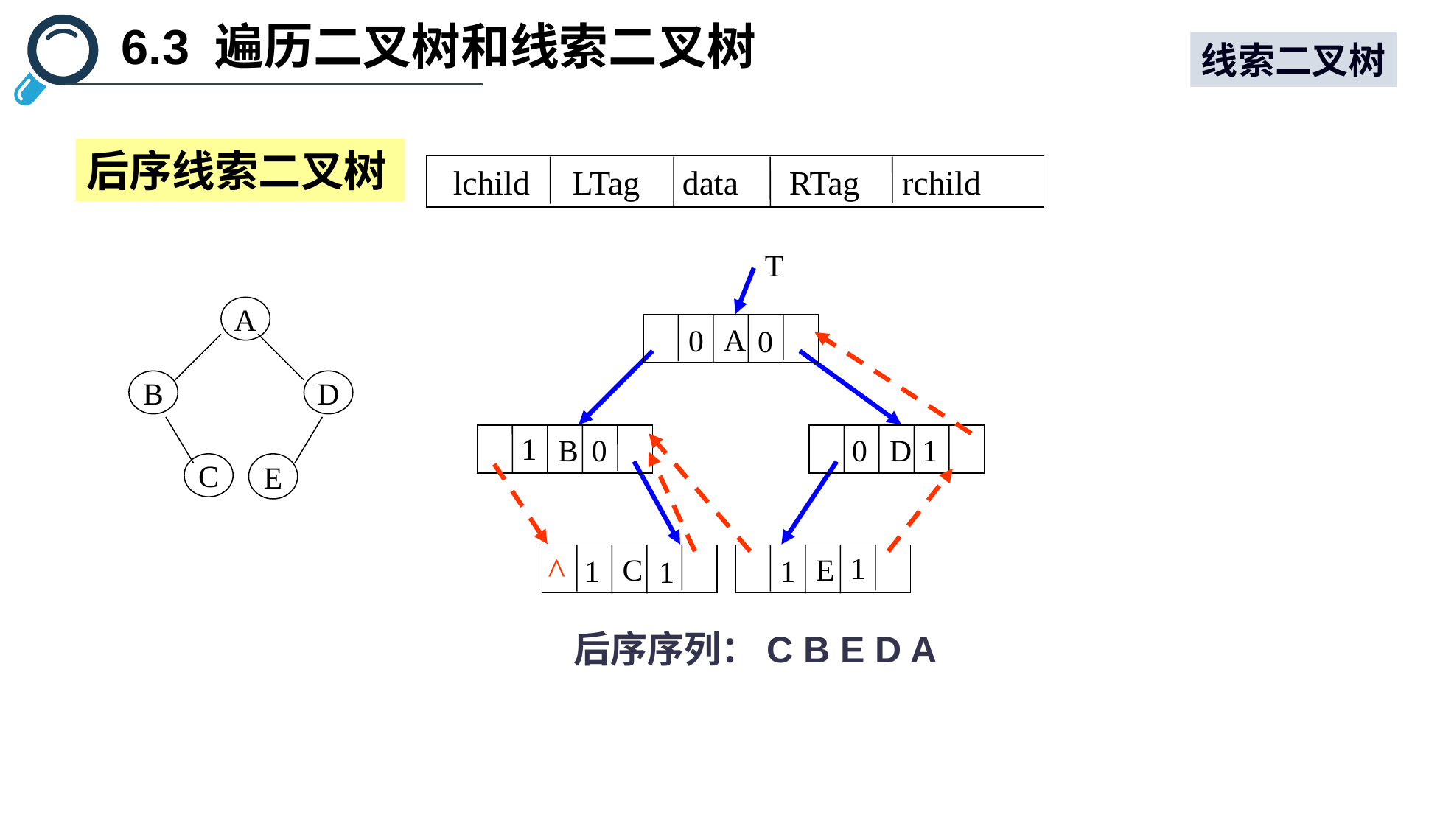

6.3 遍历二叉树和线索二叉树
线索二叉树
后序线索二叉树
  lchild     LTag     data      RTag     rchild

T

         A

         B

         D

         C

         E

后序序列：C B E D A
A

B
D

C
E
0
0

1
0
1
0

^
1
1
1
1